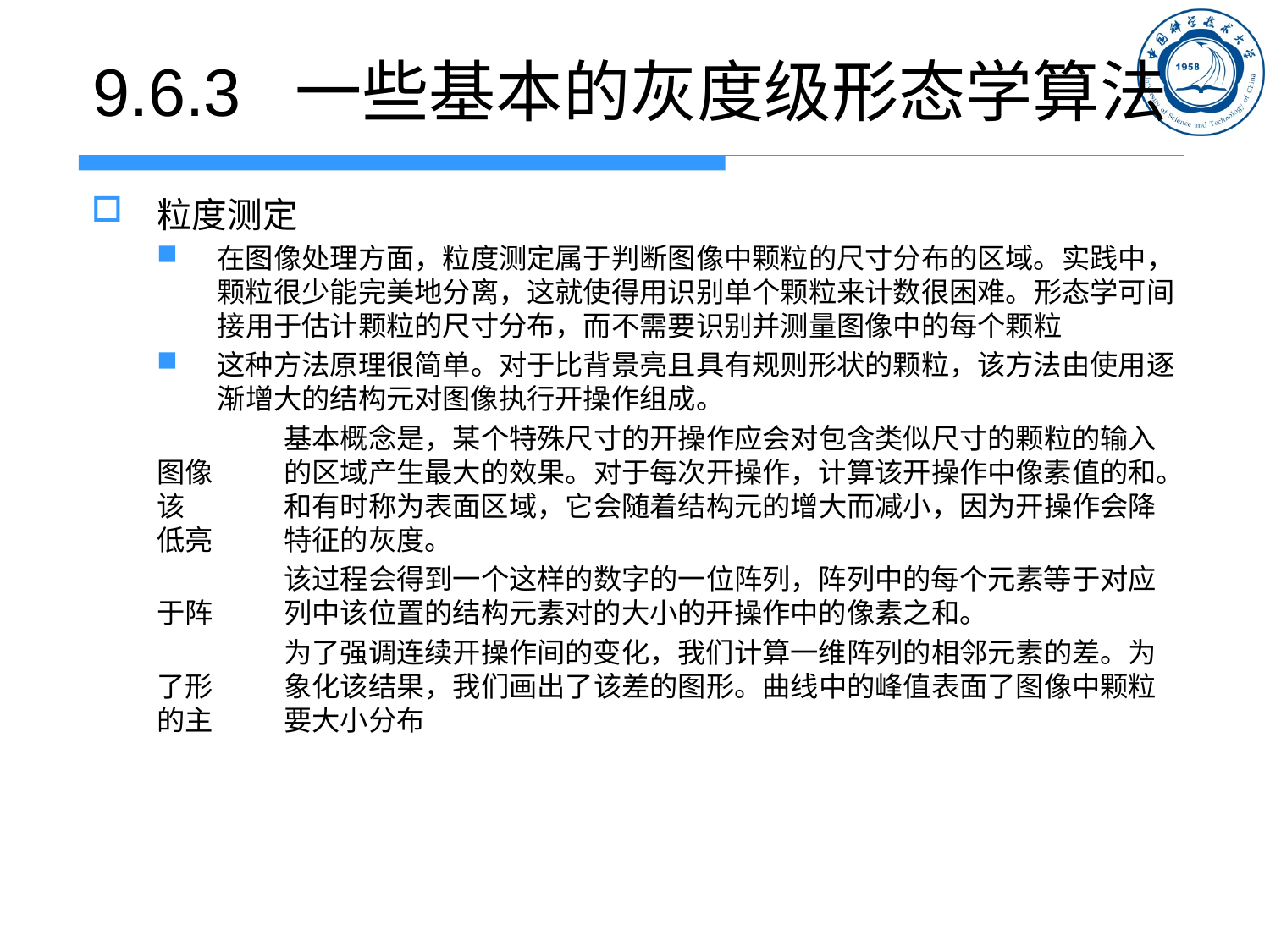

# 9.6.3  一些基本的灰度级形态学算法
粒度测定
在图像处理方面，粒度测定属于判断图像中颗粒的尺寸分布的区域。实践中，颗粒很少能完美地分离，这就使得用识别单个颗粒来计数很困难。形态学可间接用于估计颗粒的尺寸分布，而不需要识别并测量图像中的每个颗粒
这种方法原理很简单。对于比背景亮且具有规则形状的颗粒，该方法由使用逐渐增大的结构元对图像执行开操作组成。
	基本概念是，某个特殊尺寸的开操作应会对包含类似尺寸的颗粒的输入图像	的区域产生最大的效果。对于每次开操作，计算该开操作中像素值的和。该	和有时称为表面区域，它会随着结构元的增大而减小，因为开操作会降低亮	特征的灰度。
	该过程会得到一个这样的数字的一位阵列，阵列中的每个元素等于对应于阵	列中该位置的结构元素对的大小的开操作中的像素之和。
	为了强调连续开操作间的变化，我们计算一维阵列的相邻元素的差。为了形	象化该结果，我们画出了该差的图形。曲线中的峰值表面了图像中颗粒的主	要大小分布